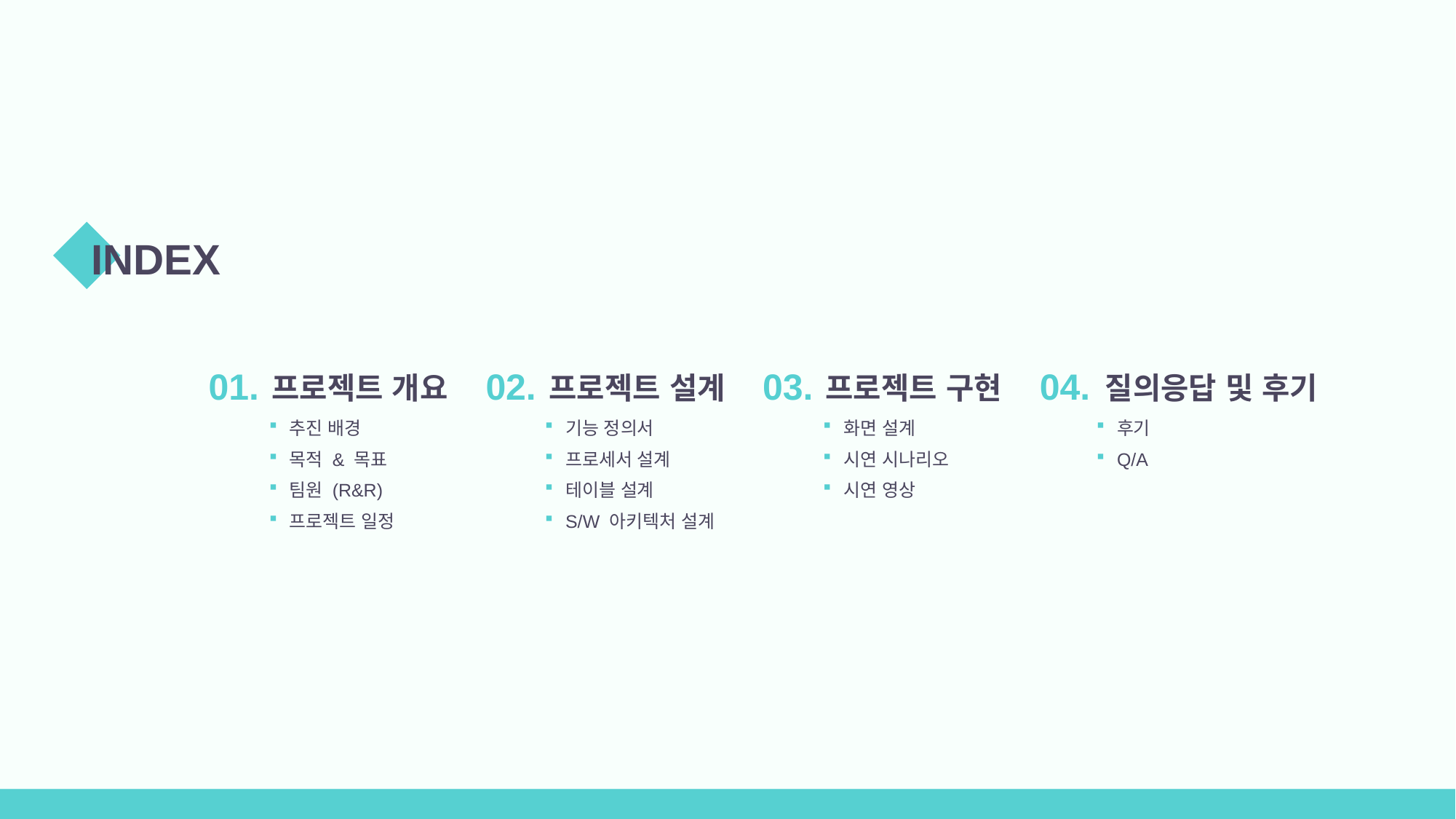

INDEX
01.
02.
03.
04.
프로젝트 개요
프로젝트 설계
프로젝트 구현
질의응답 및 후기
추진 배경
목적 & 목표
팀원 (R&R)
프로젝트 일정
기능 정의서
프로세서 설계
테이블 설계
S/W 아키텍처 설계
화면 설계
시연 시나리오
시연 영상

후기
Q/A